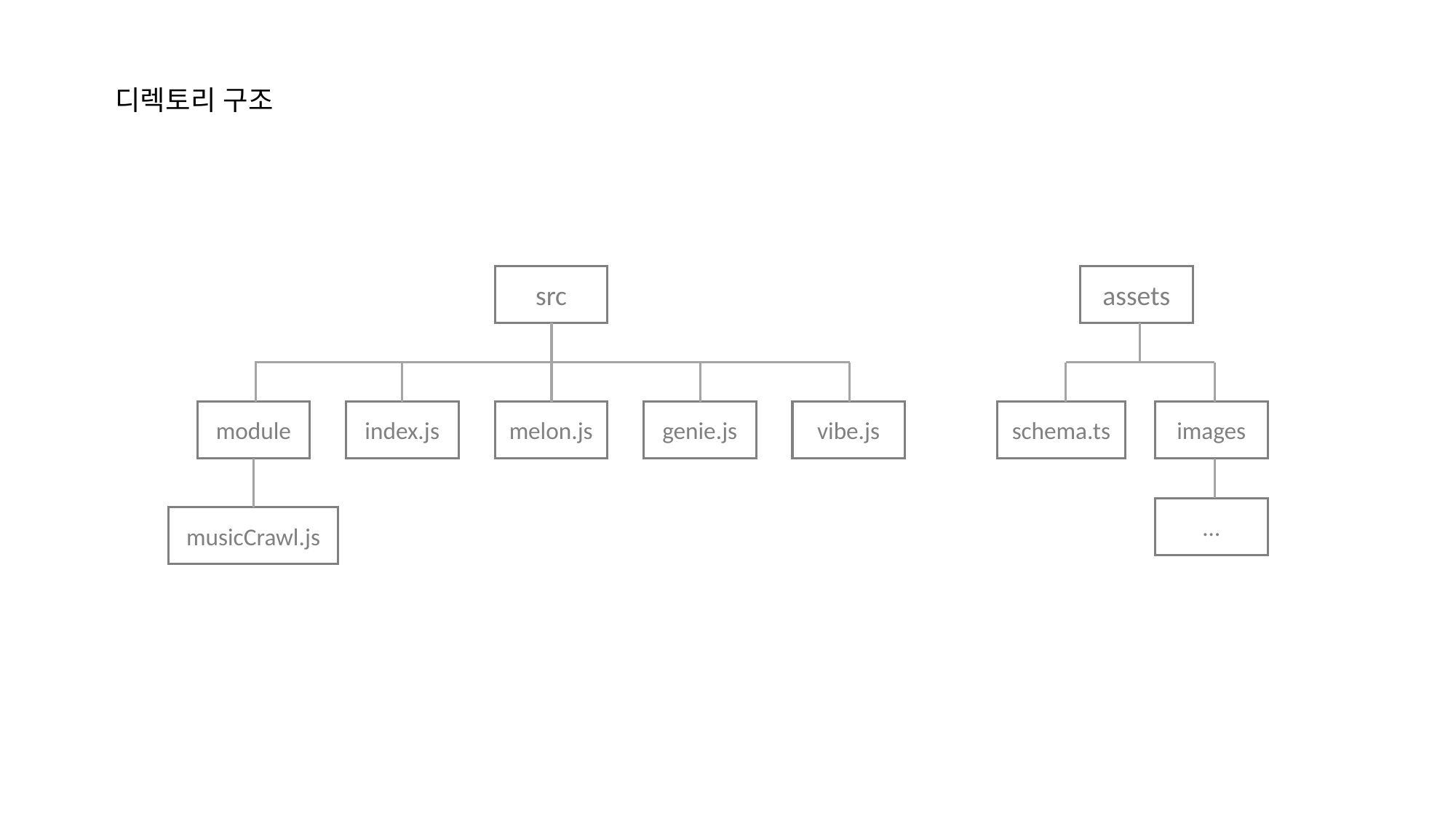

디렉토리 구조
src
assets
module
index.js
melon.js
genie.js
vibe.js
schema.ts
images
…
musicCrawl.js